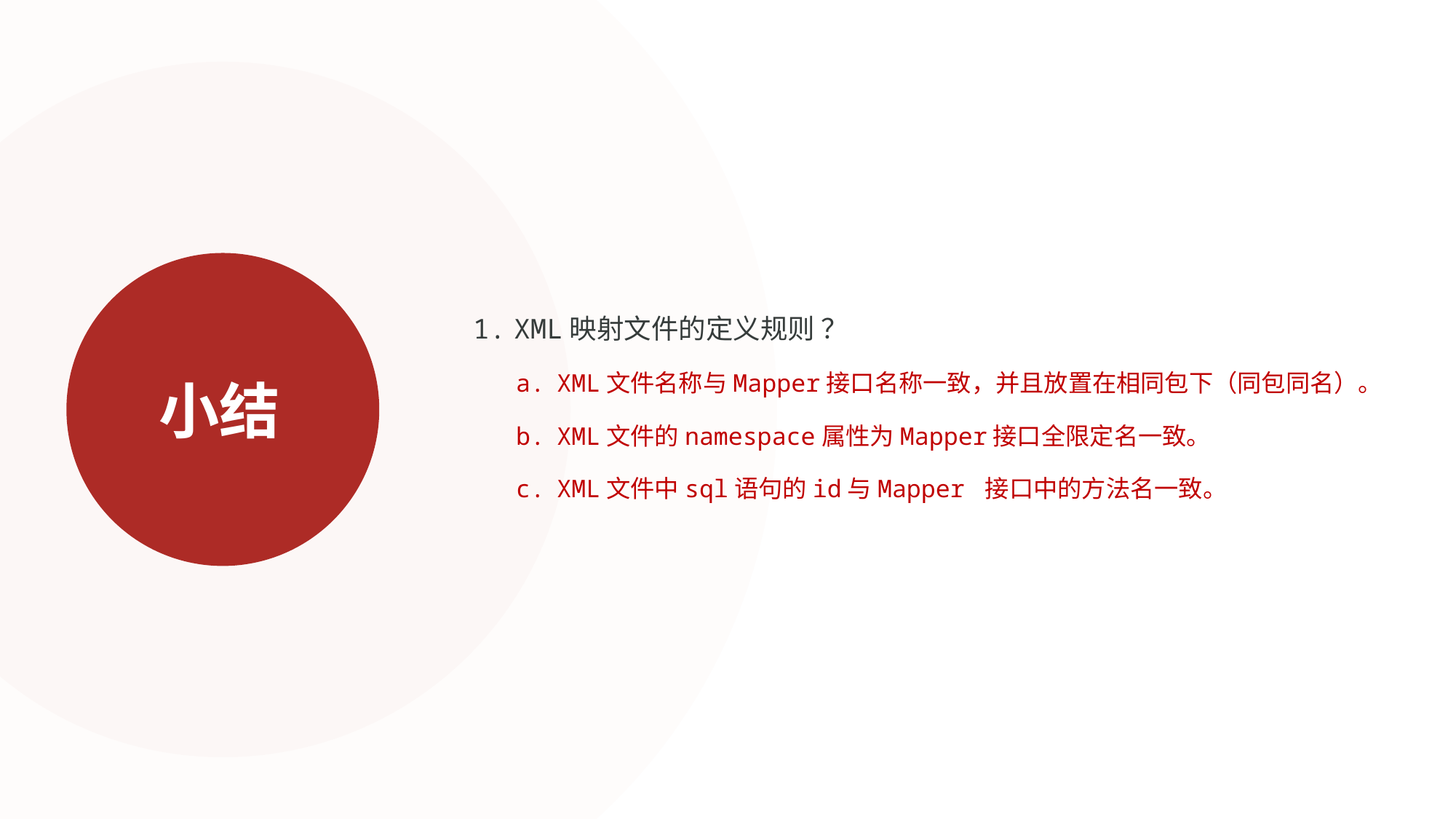

XML映射文件的定义规则 ？
XML文件名称与Mapper接口名称一致，并且放置在相同包下（同包同名）。
XML文件的namespace属性为Mapper接口全限定名一致。
XML文件中sql语句的id与Mapper 接口中的方法名一致。